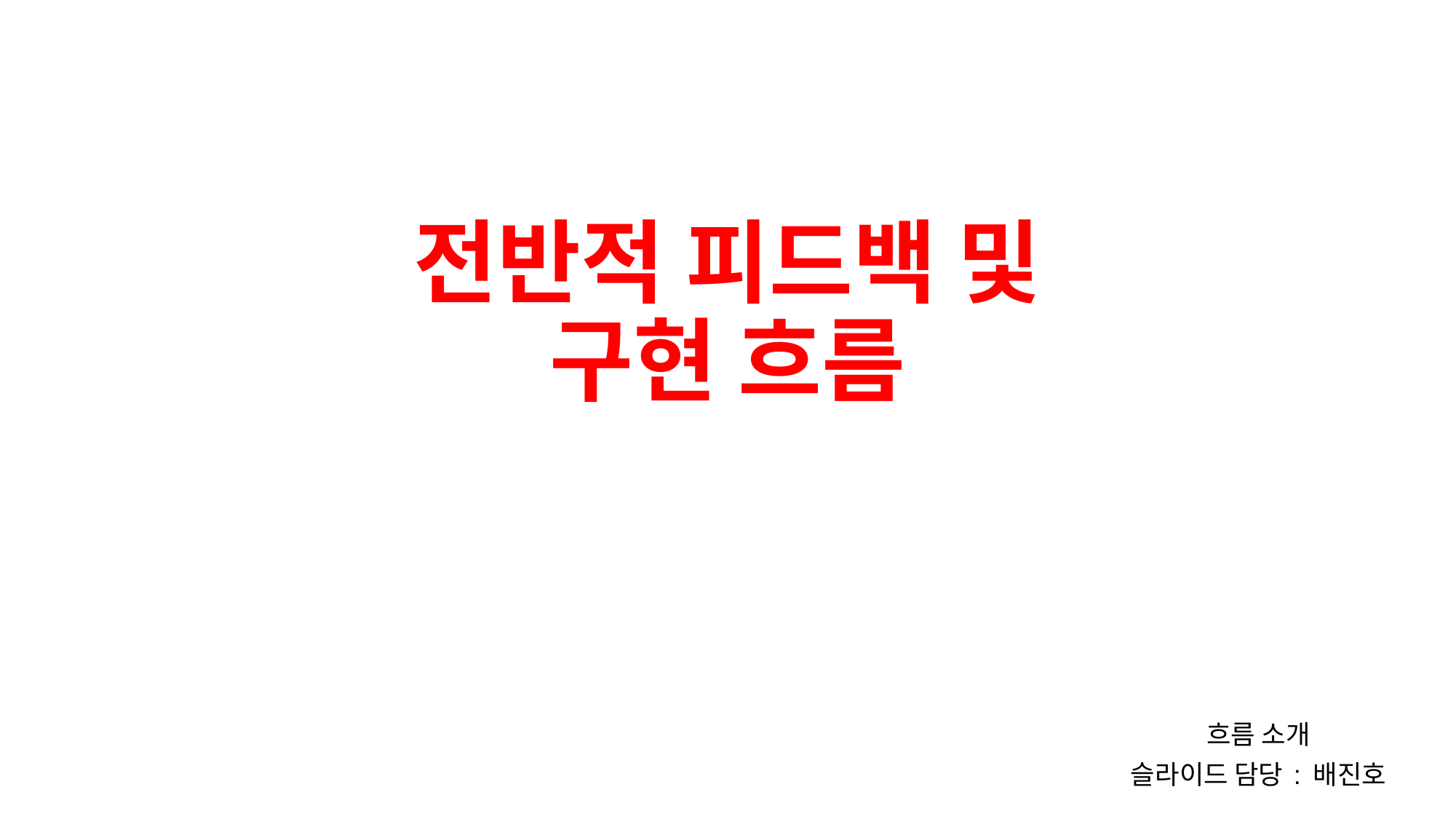

# 전반적 피드백 및
구현 흐름
흐름 소개
슬라이드 담당 : 배진호